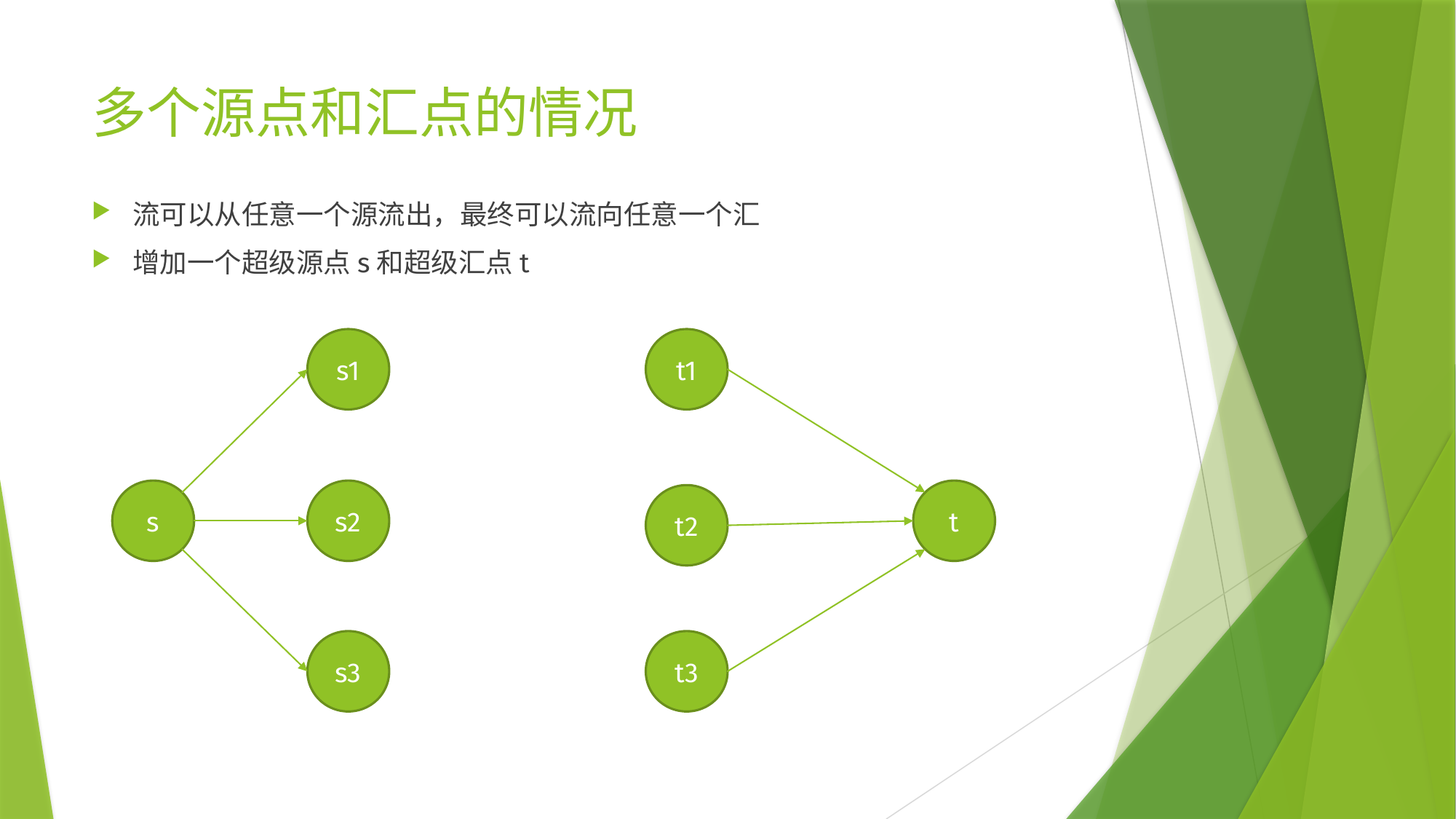

# 多个源点和汇点的情况
流可以从任意一个源流出，最终可以流向任意一个汇
增加一个超级源点s和超级汇点t
s1
t1
s
s2
t
t2
s3
t3